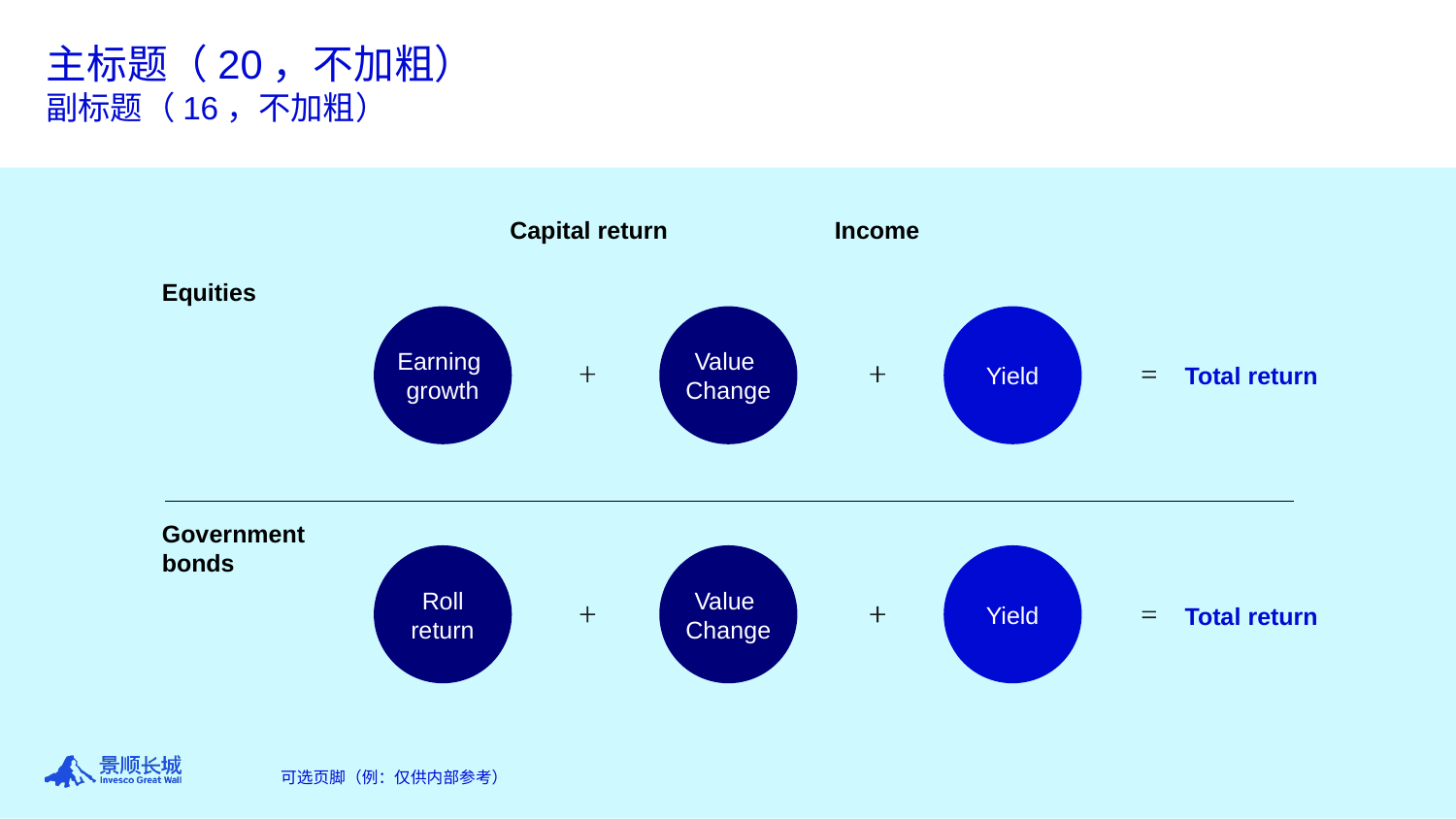

# 主标题（20，不加粗） 副标题（16，不加粗）
Capital return
Income
Equities
Earning
growth
Value
Change
Yield
Total return

Government
bonds
Roll return
Value
Change
Yield
Total return

可选页脚（例：仅供内部参考）
100